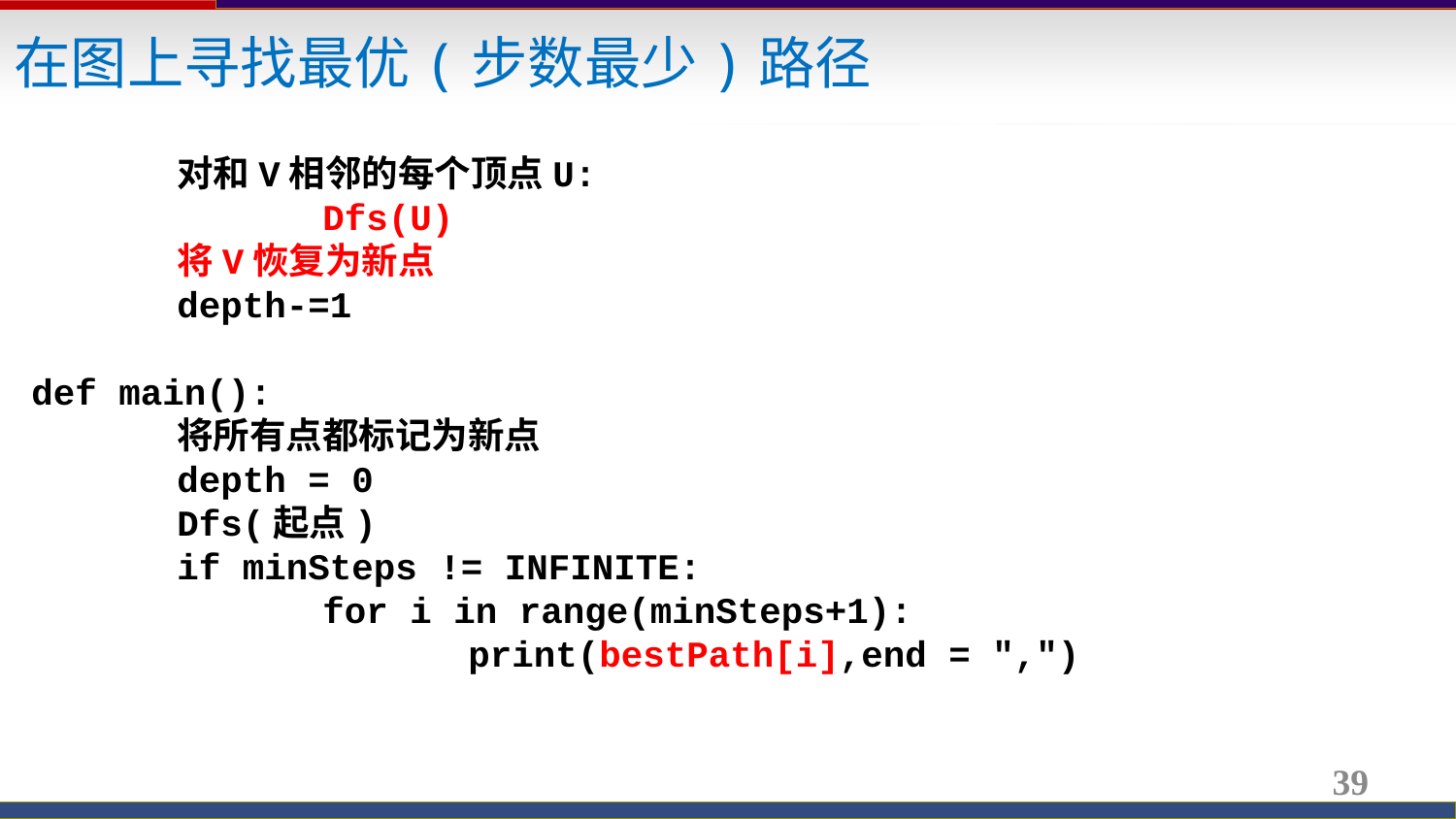

在图上寻找最优(步数最少)路径

	对和V相邻的每个顶点U:
		Dfs(U)
	将V恢复为新点
	depth-=1

def main():
	将所有点都标记为新点
	depth = 0
	Dfs(起点)
	if minSteps != INFINITE:
		for i in range(minSteps+1):
			print(bestPath[i],end = ",")